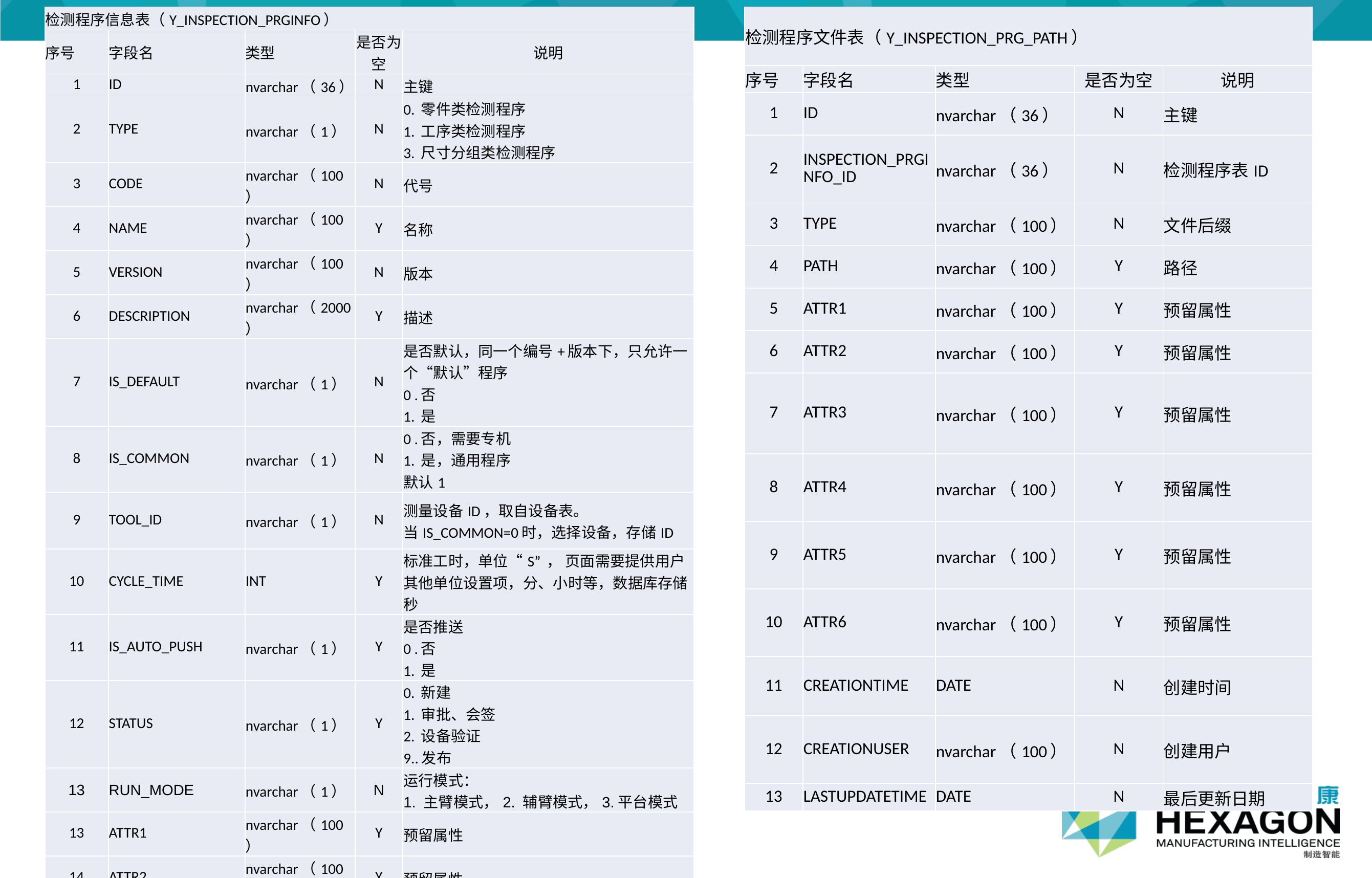

| 检测程序信息表（Y\_INSPECTION\_PRGINFO） |  |  |  |  |
| --- | --- | --- | --- | --- |
| 序号 | 字段名 | 类型 | 是否为空 | 说明 |
| 1 | ID | nvarchar（36） | N | 主键 |
| 2 | TYPE | nvarchar（1） | N | 0. 零件类检测程序 1. 工序类检测程序 3. 尺寸分组类检测程序 |
| 3 | CODE | nvarchar（100） | N | 代号 |
| 4 | NAME | nvarchar（100） | Y | 名称 |
| 5 | VERSION | nvarchar（100） | N | 版本 |
| 6 | DESCRIPTION | nvarchar（2000） | Y | 描述 |
| 7 | IS\_DEFAULT | nvarchar（1） | N | 是否默认，同一个编号+版本下，只允许一个“默认”程序 0 .否 1. 是 |
| 8 | IS\_COMMON | nvarchar（1） | N | 0 .否，需要专机 1. 是，通用程序 默认1 |
| 9 | TOOL\_ID | nvarchar（1） | N | 测量设备ID，取自设备表。 当IS\_COMMON=0时，选择设备，存储ID |
| 10 | CYCLE\_TIME | INT | Y | 标准工时，单位“S” ， 页面需要提供用户其他单位设置项，分、小时等，数据库存储秒 |
| 11 | IS\_AUTO\_PUSH | nvarchar（1） | Y | 是否推送 0 .否 1. 是 |
| 12 | STATUS | nvarchar（1） | Y | 0. 新建 1. 审批、会签 2. 设备验证 9..发布 |
| 13 | RUN\_MODE | nvarchar（1） | N | 运行模式： 1. 主臂模式，2. 辅臂模式，3.平台模式 |
| 13 | ATTR1 | nvarchar（100） | Y | 预留属性 |
| 14 | ATTR2 | nvarchar（100） | Y | 预留属性 |
| 15 | ATTR3 | nvarchar（100） | Y | 预留属性 |
| 16 | ATTR4 | nvarchar（100） | Y | 预留属性 |
| 17 | ATTR5 | nvarchar（100） | Y | 预留属性 |
| 18 | ATTR6 | nvarchar（100） | Y | 预留属性 |
| 19 | CREATIONTIME | DATE | N | 创建时间 |
| 20 | CREATIONUSER | nvarchar（100） | N | 创建用户 |
| 21 | LASTUPDATETIME | DATE | N | 最后更新日期 |
| 检测程序文件表（Y\_INSPECTION\_PRG\_PATH） |  |  |  |  |
| --- | --- | --- | --- | --- |
| 序号 | 字段名 | 类型 | 是否为空 | 说明 |
| 1 | ID | nvarchar（36） | N | 主键 |
| 2 | INSPECTION\_PRGINFO\_ID | nvarchar（36） | N | 检测程序表ID |
| 3 | TYPE | nvarchar（100） | N | 文件后缀 |
| 4 | PATH | nvarchar（100） | Y | 路径 |
| 5 | ATTR1 | nvarchar（100） | Y | 预留属性 |
| 6 | ATTR2 | nvarchar（100） | Y | 预留属性 |
| 7 | ATTR3 | nvarchar（100） | Y | 预留属性 |
| 8 | ATTR4 | nvarchar（100） | Y | 预留属性 |
| 9 | ATTR5 | nvarchar（100） | Y | 预留属性 |
| 10 | ATTR6 | nvarchar（100） | Y | 预留属性 |
| 11 | CREATIONTIME | DATE | N | 创建时间 |
| 12 | CREATIONUSER | nvarchar（100） | N | 创建用户 |
| 13 | LASTUPDATETIME | DATE | N | 最后更新日期 |